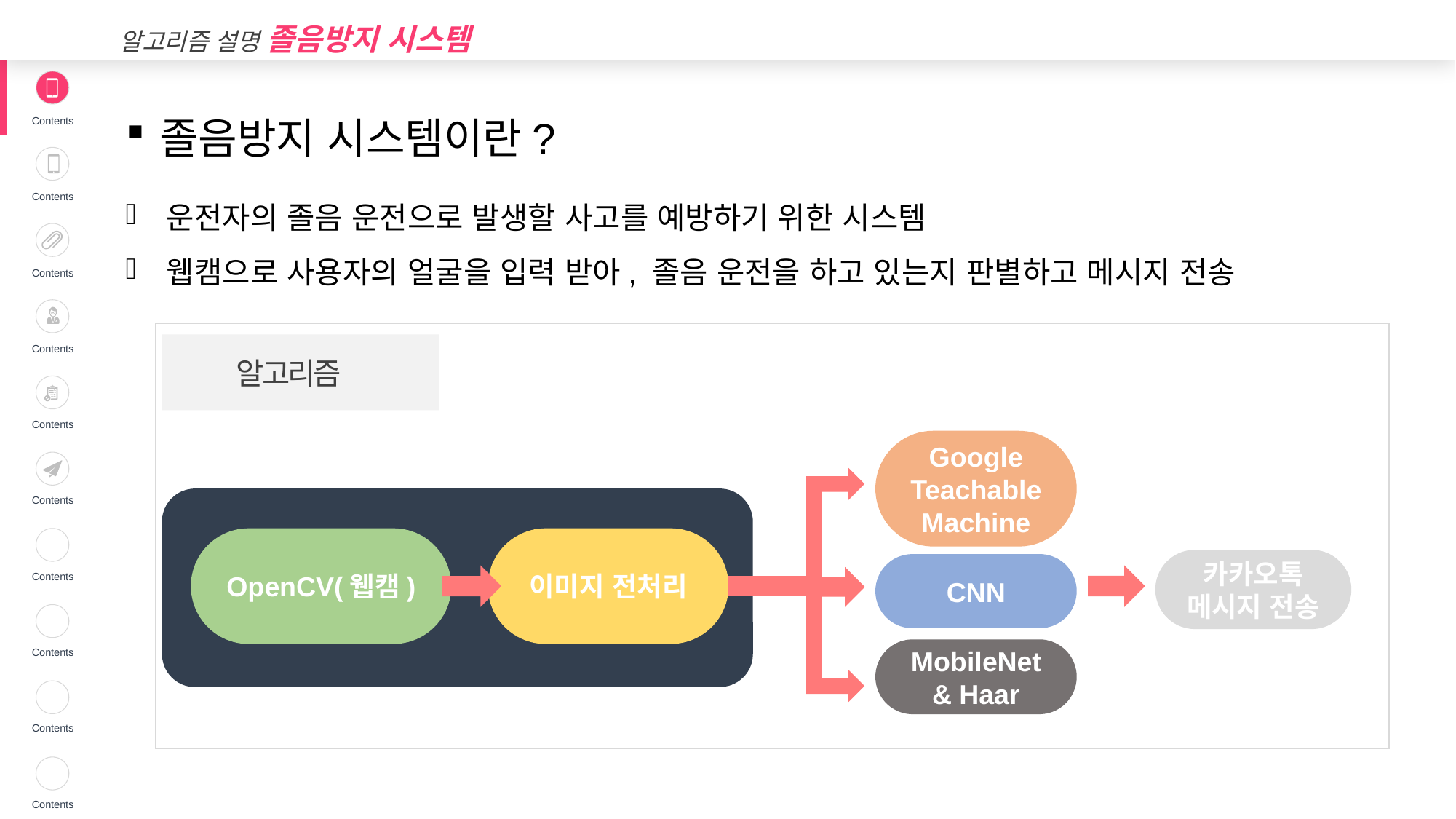

알고리즘 설명 졸음방지 시스템
|  | Contents |
| --- | --- |
|  | Contents |
|  | Contents |
|  | Contents |
|  | Contents |
|  | Contents |
|  | Contents |
|  | Contents |
|  | Contents |
|  | Contents |

졸음방지 시스템이란?

운전자의 졸음 운전으로 발생할 사고를 예방하기 위한 시스템
웹캠으로 사용자의 얼굴을 입력 받아, 졸음 운전을 하고 있는지 판별하고 메시지 전송

알고리즘
Google Teachable Machine

OpenCV(웹캠)
이미지 전처리
카카오톡
메시지 전송
CNN

MobileNet
& Haar